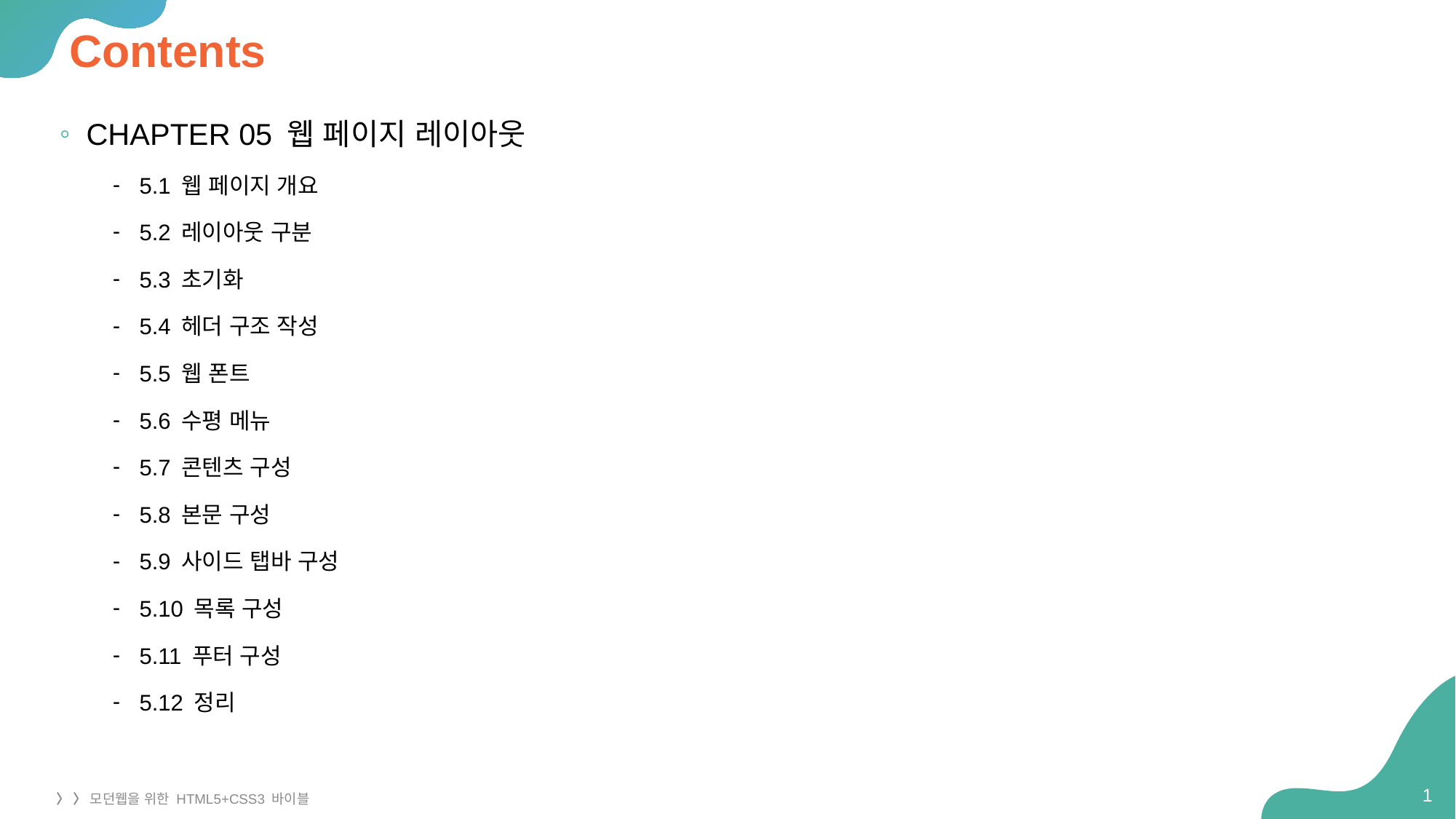

# Contents
CHAPTER 05 웹 페이지 레이아웃
5.1 웹 페이지 개요
5.2 레이아웃 구분
5.3 초기화
5.4 헤더 구조 작성
5.5 웹 폰트
5.6 수평 메뉴
5.7 콘텐츠 구성
5.8 본문 구성
5.9 사이드 탭바 구성
5.10 목록 구성
5.11 푸터 구성
5.12 정리

1
〉 〉 모던웹을 위한 HTML5+CSS3 바이블